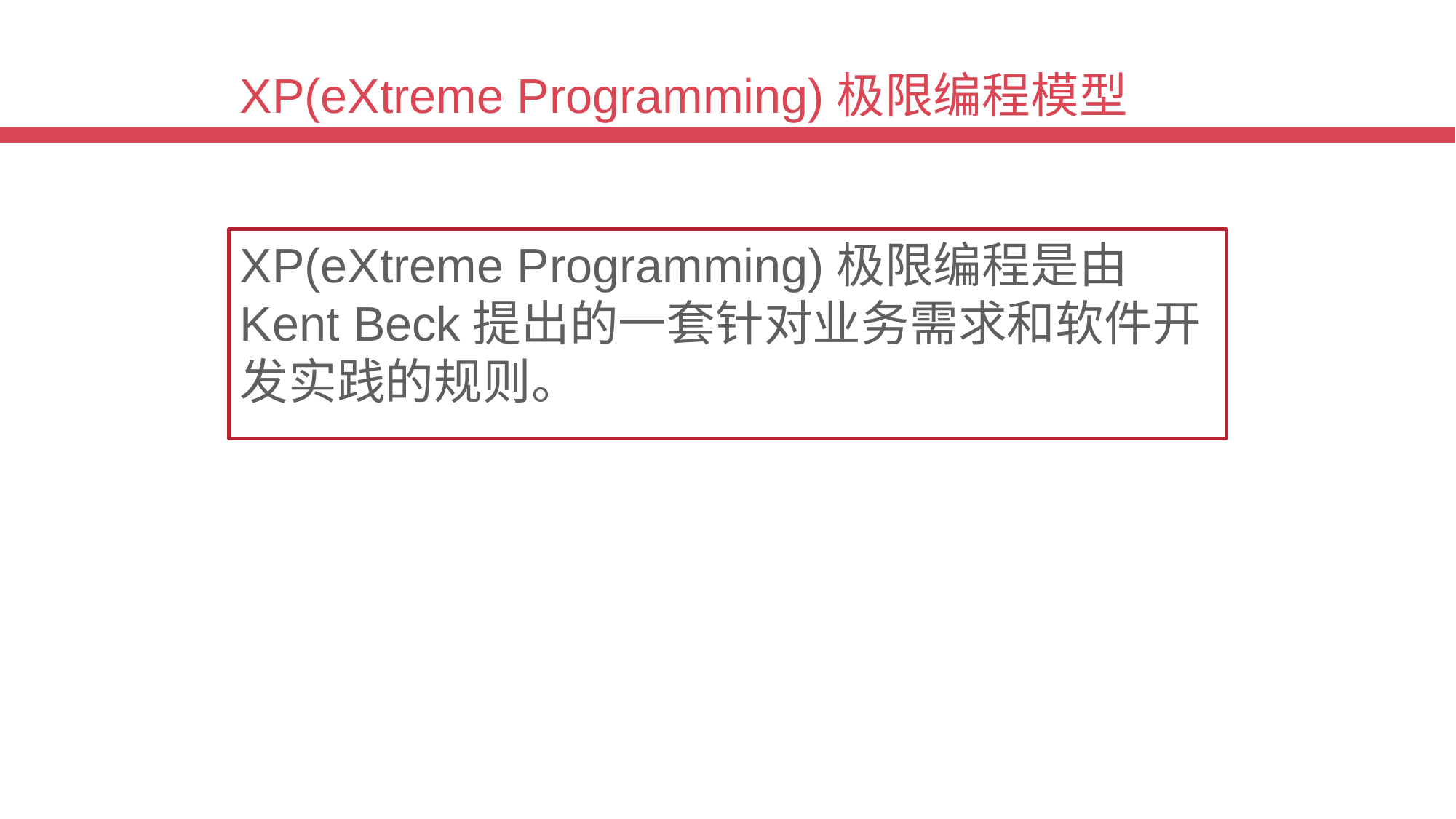

# XP(eXtreme Programming)极限编程模型
XP(eXtreme Programming)极限编程是由Kent Beck提出的一套针对业务需求和软件开发实践的规则。

97